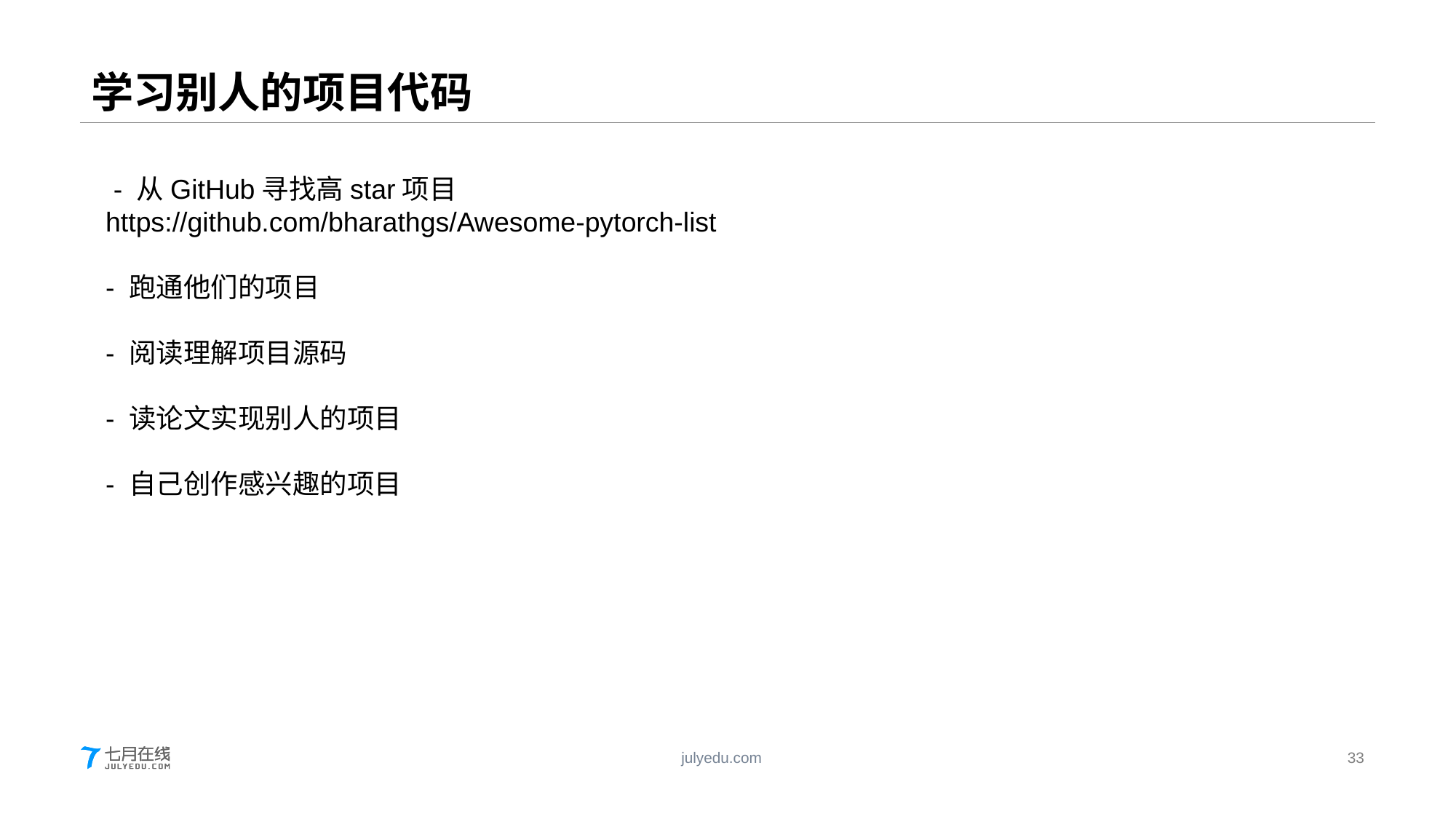

# 学习别人的项目代码
 - 从GitHub寻找高star项目
https://github.com/bharathgs/Awesome-pytorch-list

- 跑通他们的项目

- 阅读理解项目源码

- 读论文实现别人的项目

- 自己创作感兴趣的项目
33